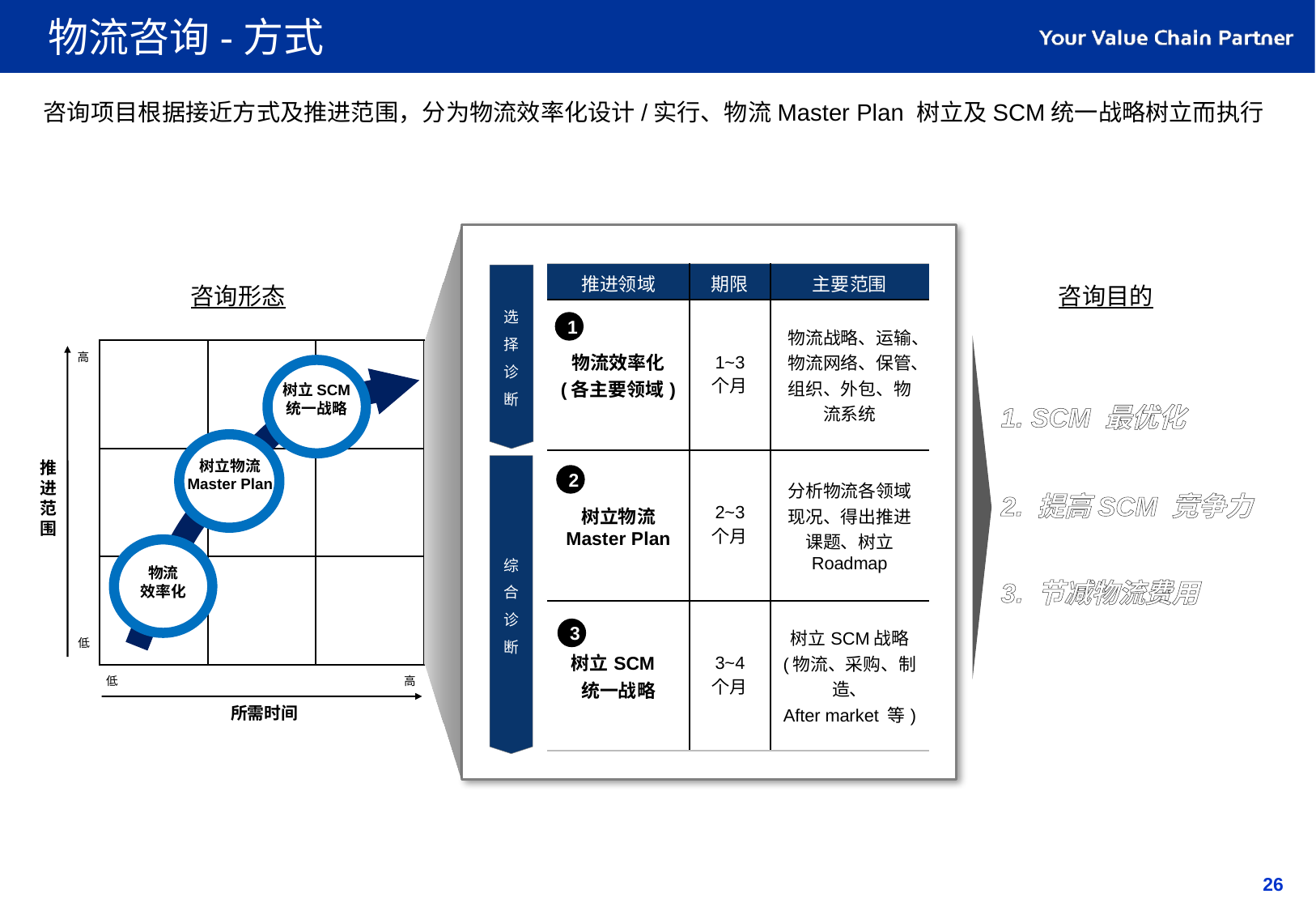

物流咨询-方式
咨询项目根据接近方式及推进范围，分为物流效率化设计/实行、物流Master Plan 树立及SCM统一战略树立而执行

| 推进领域 | 期限 | 主要范围 |
| --- | --- | --- |
| 物流效率化 (各主要领域) | 1~3 个月 | 物流战略、运输、物流网络、保管、组织、外包、物流系统 |
| 树立物流 Master Plan | 2~3 个月 | 分析物流各领域现况、得出推进课题、树立 Roadmap |
| 树立SCM 统一战略 | 3~4 个月 | 树立SCM战略 (物流、采购、制造、 After market 等) |
咨询形态
咨询目的
1
选择诊断

高

树立SCM
统一战略

1. SCM 最优化

树立物流
Master Plan
2
推进范围
2. 提高SCM 竞争力

物流
效率化
3. 节减物流费用
综合诊断
3
低
低
高

所需时间
26